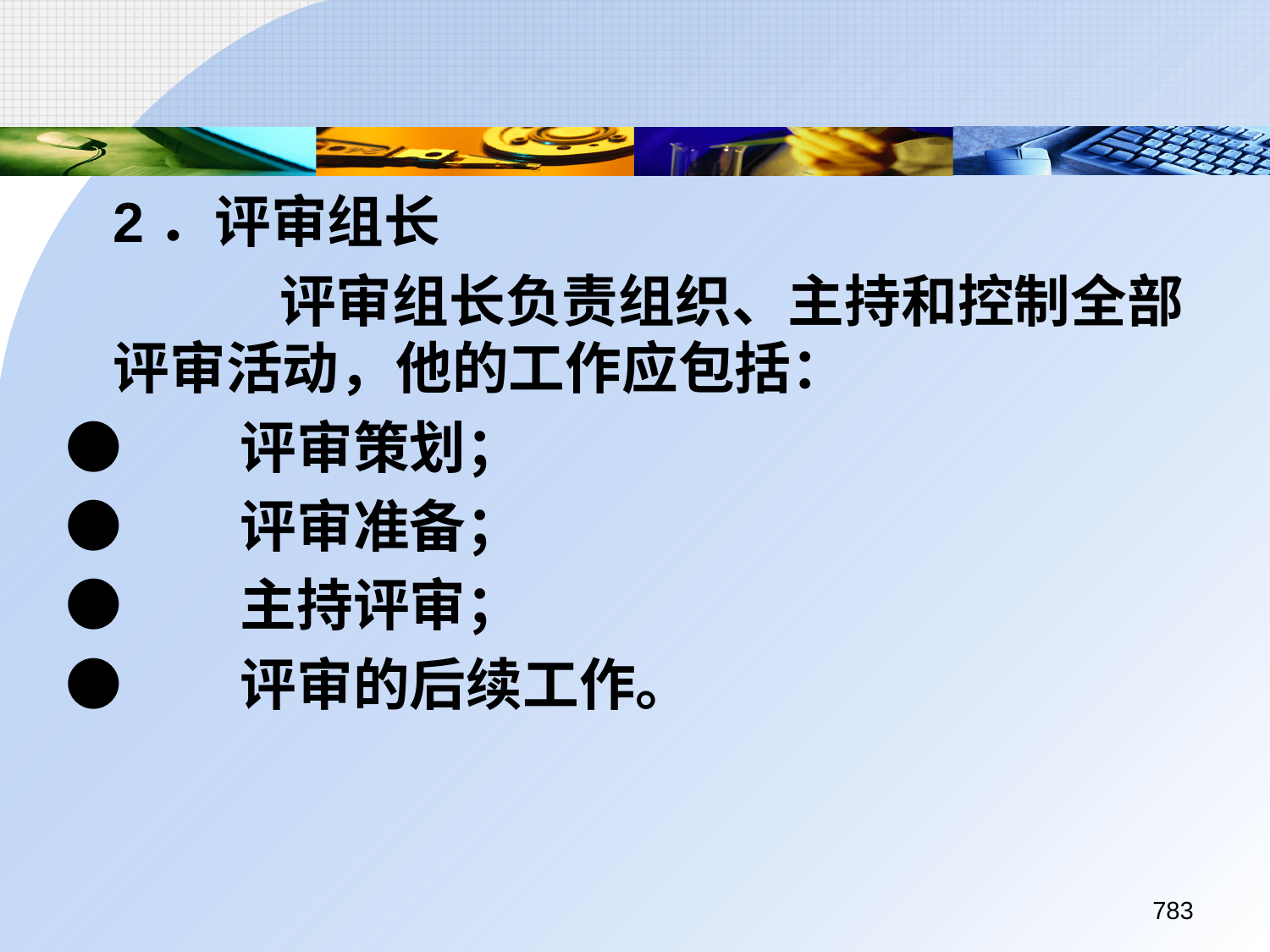

2．评审组长
		  评审组长负责组织、主持和控制全部评审活动，他的工作应包括：
●	评审策划；
●	评审准备；
●	主持评审；
●	评审的后续工作。

783